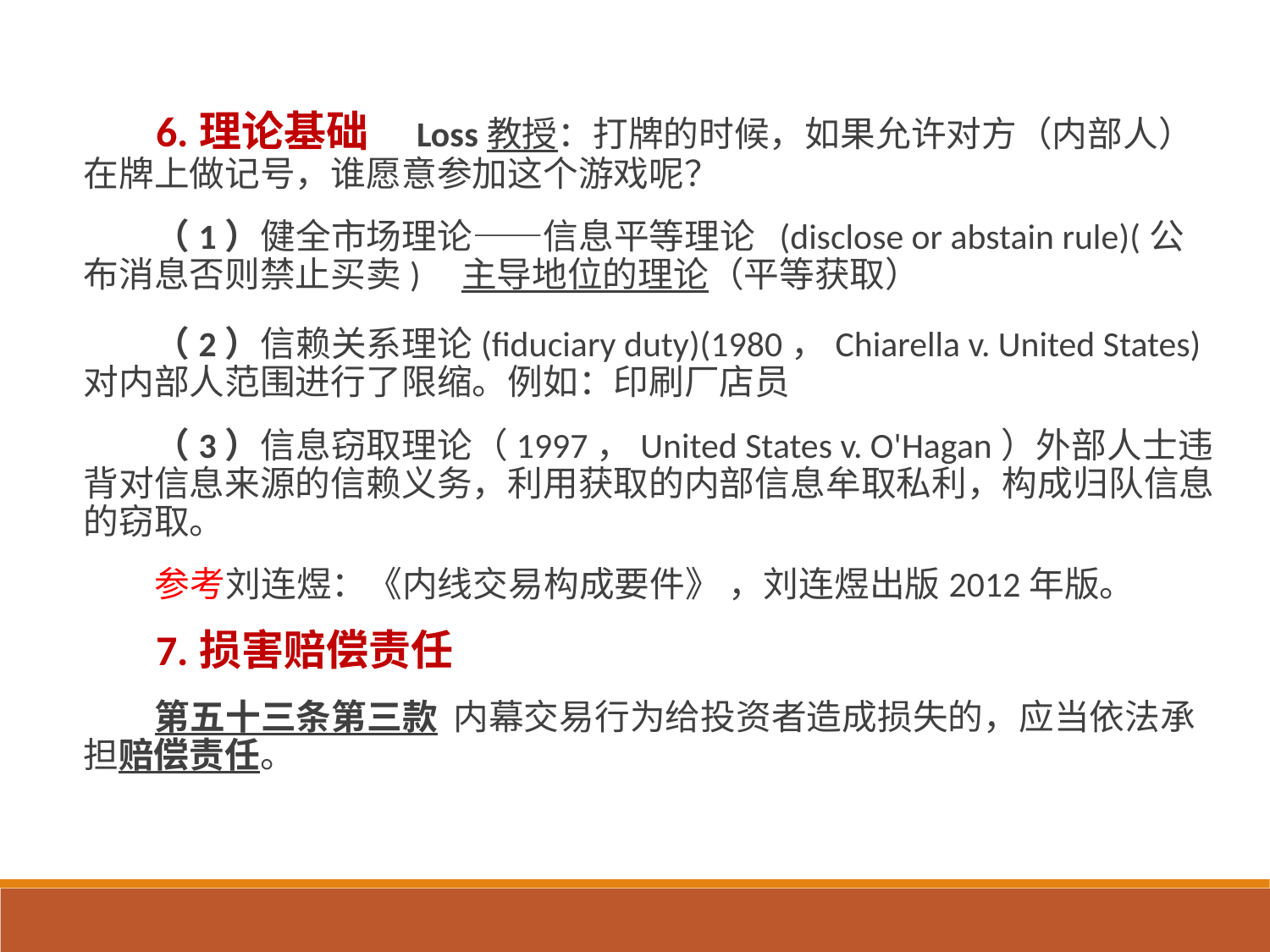

6.理论基础    Loss教授：打牌的时候，如果允许对方（内部人）在牌上做记号，谁愿意参加这个游戏呢？
（1）健全市场理论——信息平等理论  (disclose or abstain rule)(公布消息否则禁止买卖)    主导地位的理论（平等获取）
（2）信赖关系理论(fiduciary duty)(1980，Chiarella v. United States)  对内部人范围进行了限缩。例如：印刷厂店员
（3）信息窃取理论（1997，United States v. O'Hagan）外部人士违背对信息来源的信赖义务，利用获取的内部信息牟取私利，构成归队信息的窃取。
参考刘连煜：《内线交易构成要件》 ，刘连煜出版2012年版。
7.损害赔偿责任
第五十三条第三款  内幕交易行为给投资者造成损失的，应当依法承担赔偿责任。